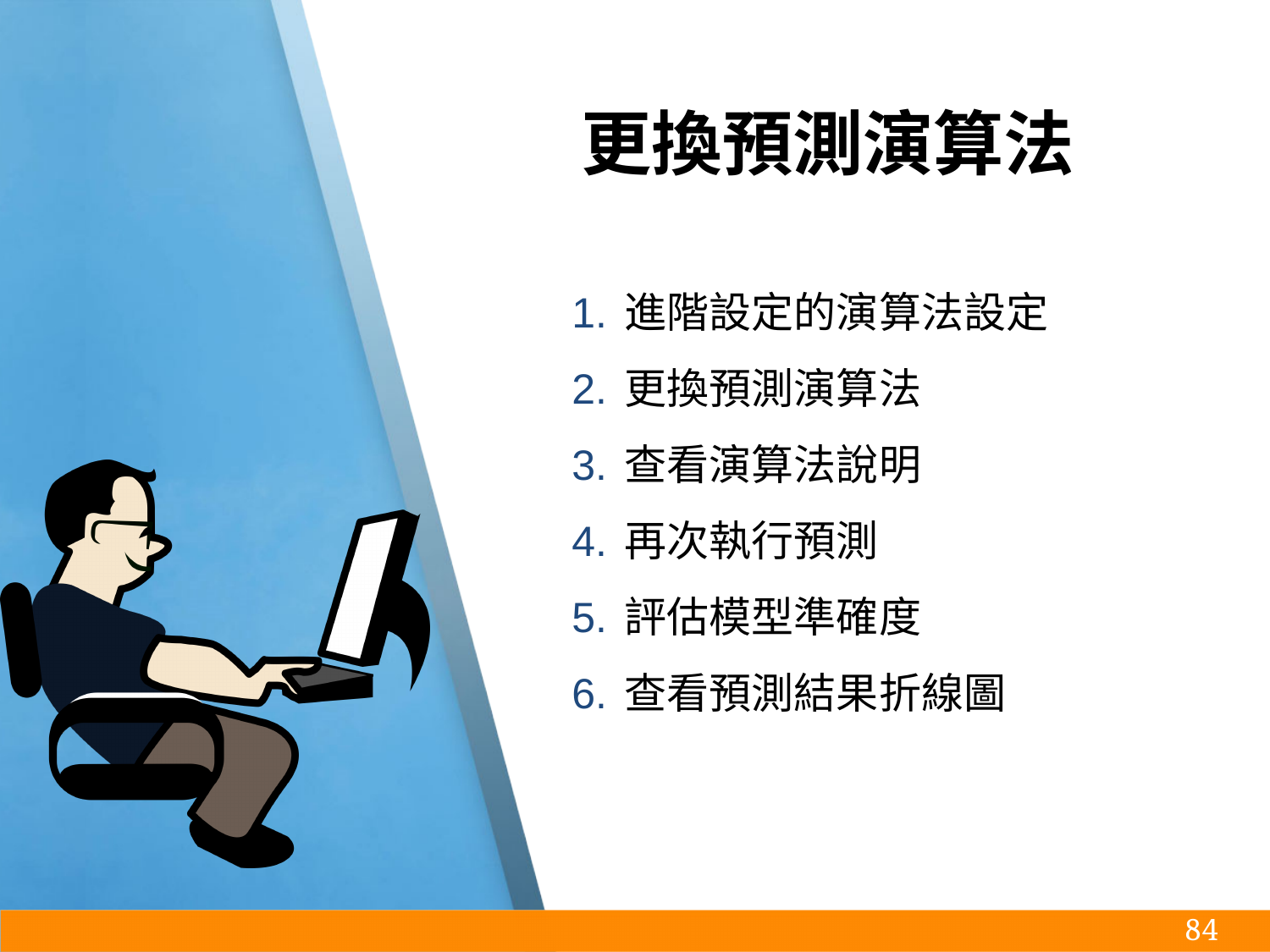

# 更換預測演算法
進階設定的演算法設定
更換預測演算法
查看演算法說明
再次執行預測
評估模型準確度
查看預測結果折線圖
84